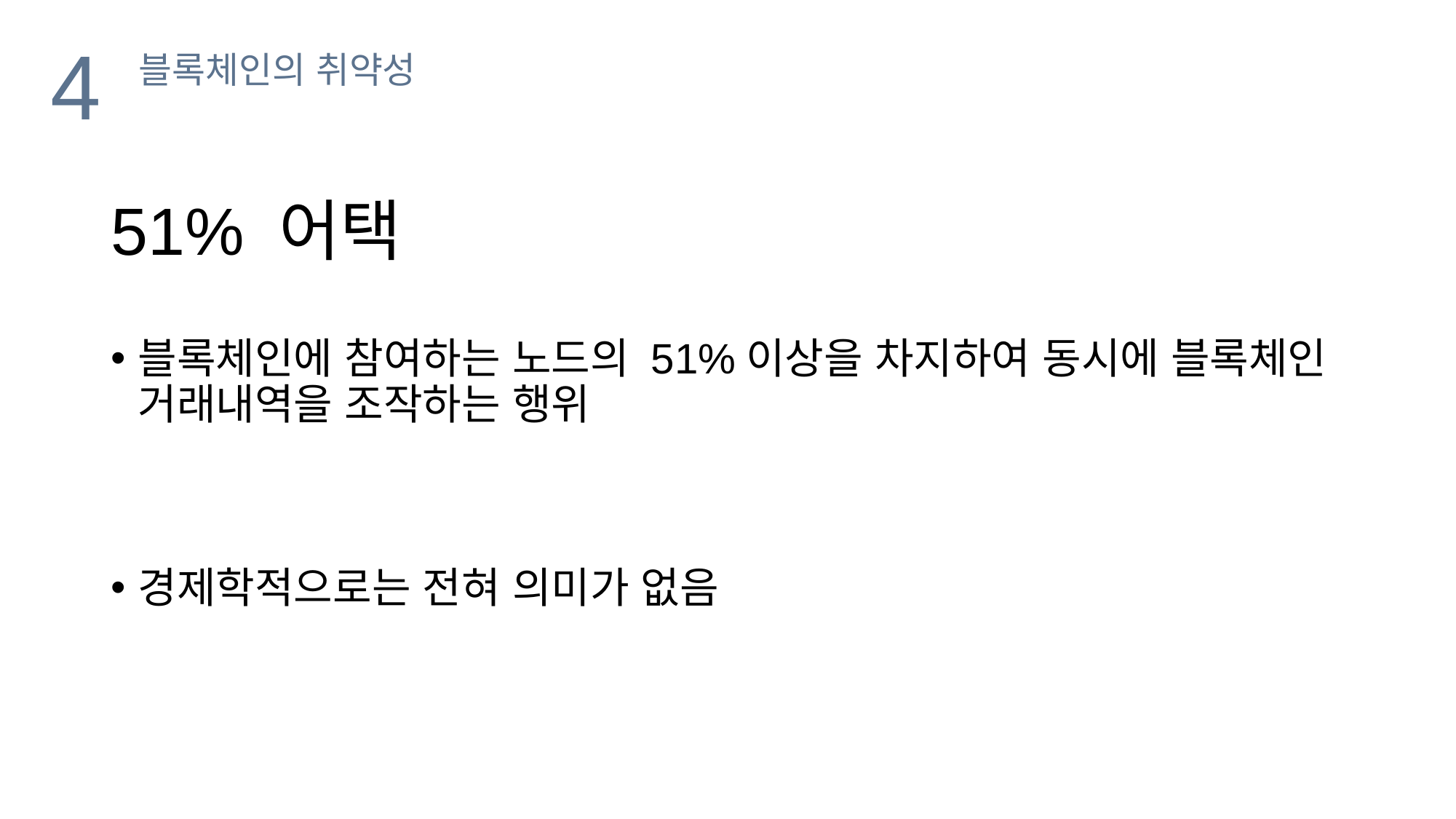

4
블록체인의 취약성
# 51% 어택

블록체인에 참여하는 노드의 51%이상을 차지하여 동시에 블록체인 거래내역을 조작하는 행위

경제학적으로는 전혀 의미가 없음